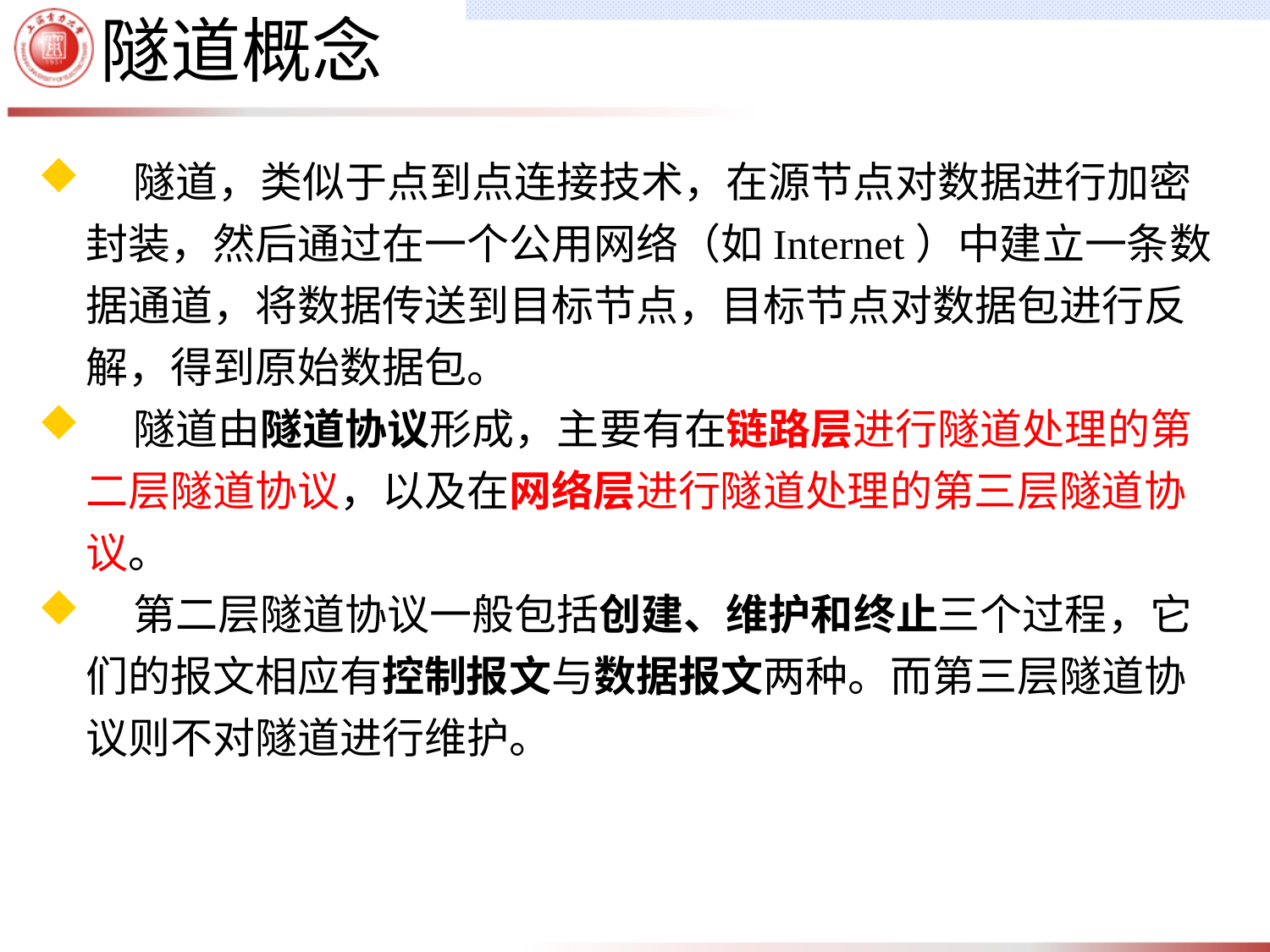

隧道概念
    隧道，类似于点到点连接技术，在源节点对数据进行加密封装，然后通过在一个公用网络（如Internet）中建立一条数据通道，将数据传送到目标节点，目标节点对数据包进行反解，得到原始数据包。
    隧道由隧道协议形成，主要有在链路层进行隧道处理的第二层隧道协议，以及在网络层进行隧道处理的第三层隧道协议。
    第二层隧道协议一般包括创建、维护和终止三个过程，它们的报文相应有控制报文与数据报文两种。而第三层隧道协议则不对隧道进行维护。